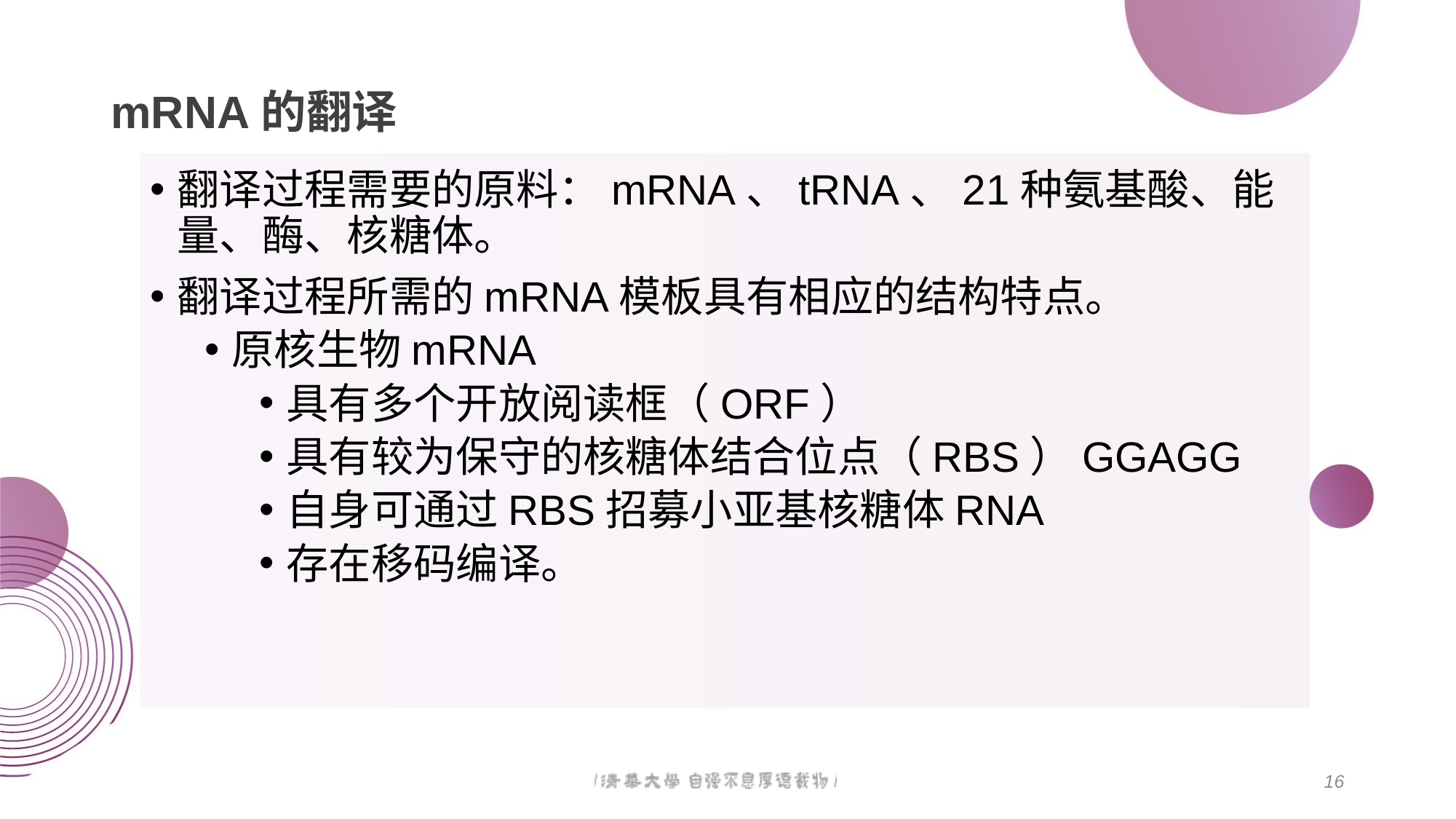

# mRNA的翻译
翻译过程需要的原料：mRNA、tRNA、21种氨基酸、能量、酶、核糖体。
翻译过程所需的mRNA模板具有相应的结构特点。
原核生物mRNA
具有多个开放阅读框（ORF）
具有较为保守的核糖体结合位点（RBS）GGAGG
自身可通过RBS招募小亚基核糖体RNA
存在移码编译。

16